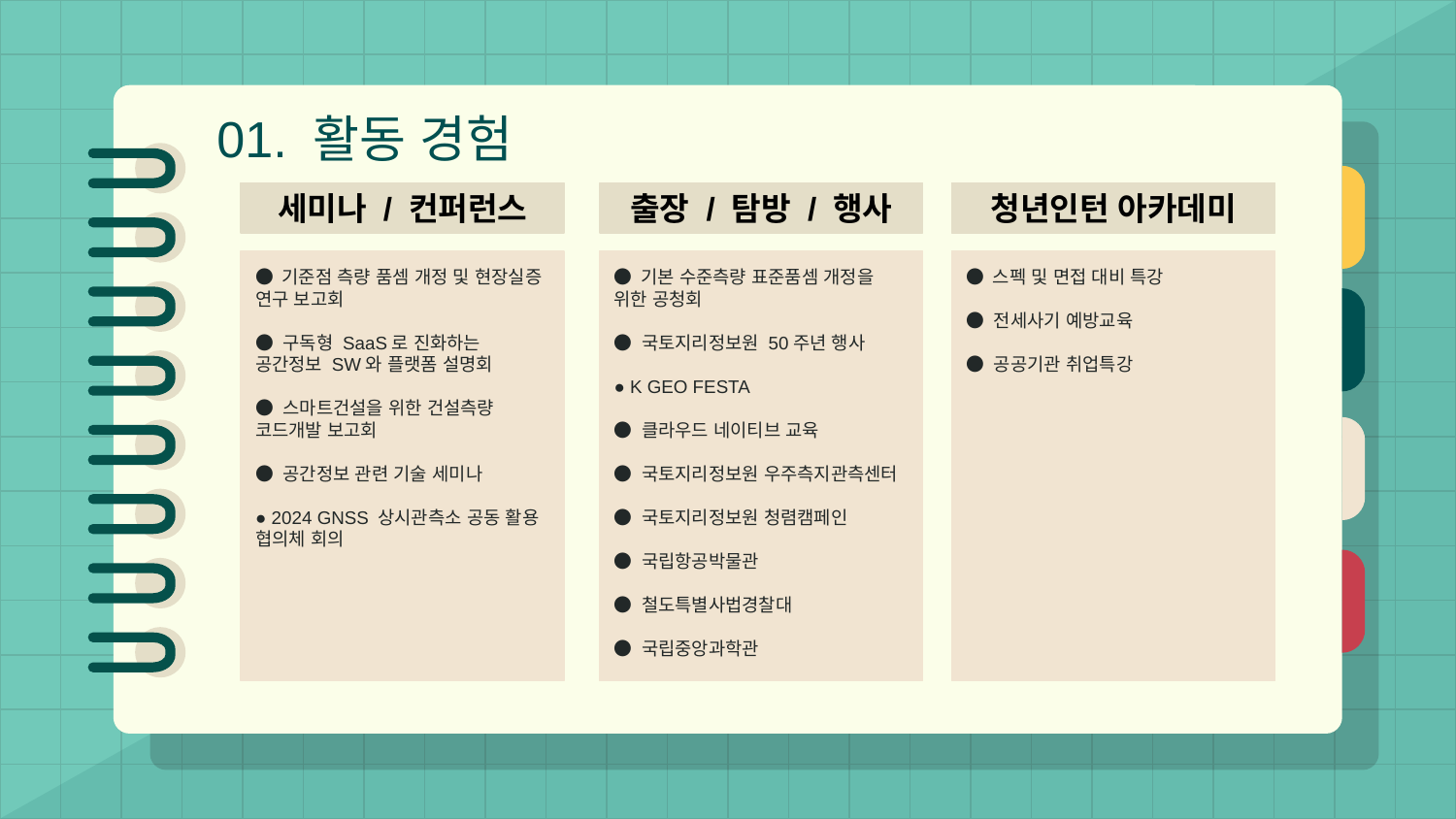

01. 활동 경험
세미나 / 컨퍼런스

출장 / 탐방 / 행사

청년인턴 아카데미

● 기준점 측량 품셈 개정 및 현장실증 연구 보고회

● 구독형 SaaS로 진화하는 공간정보 SW와 플랫폼 설명회

● 스마트건설을 위한 건설측량 코드개발 보고회

● 공간정보 관련 기술 세미나

● 2024 GNSS 상시관측소 공동 활용 협의체 회의

● 기본 수준측량 표준품셈 개정을 위한 공청회

● 국토지리정보원 50주년 행사

● K GEO FESTA

● 클라우드 네이티브 교육

● 국토지리정보원 우주측지관측센터

● 국토지리정보원 청렴캠페인

● 국립항공박물관

● 철도특별사법경찰대

● 국립중앙과학관

● 스펙 및 면접 대비 특강

● 전세사기 예방교육

● 공공기관 취업특강